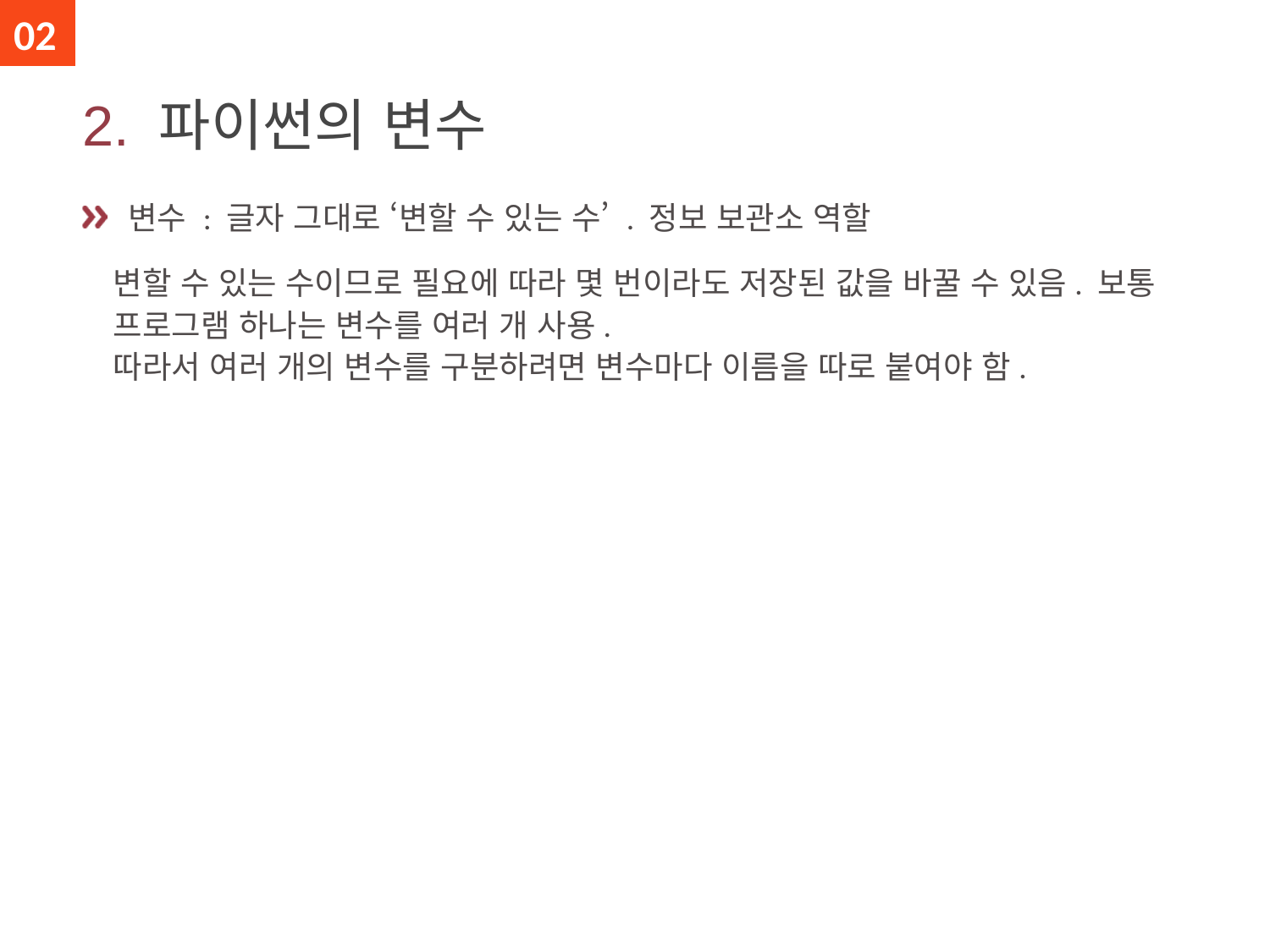

02
# 2. 파이썬의 변수
 변수 : 글자 그대로 ‘변할 수 있는 수’ . 정보 보관소 역할
변할 수 있는 수이므로 필요에 따라 몇 번이라도 저장된 값을 바꿀 수 있음. 보통 프로그램 하나는 변수를 여러 개 사용.
따라서 여러 개의 변수를 구분하려면 변수마다 이름을 따로 붙여야 함.